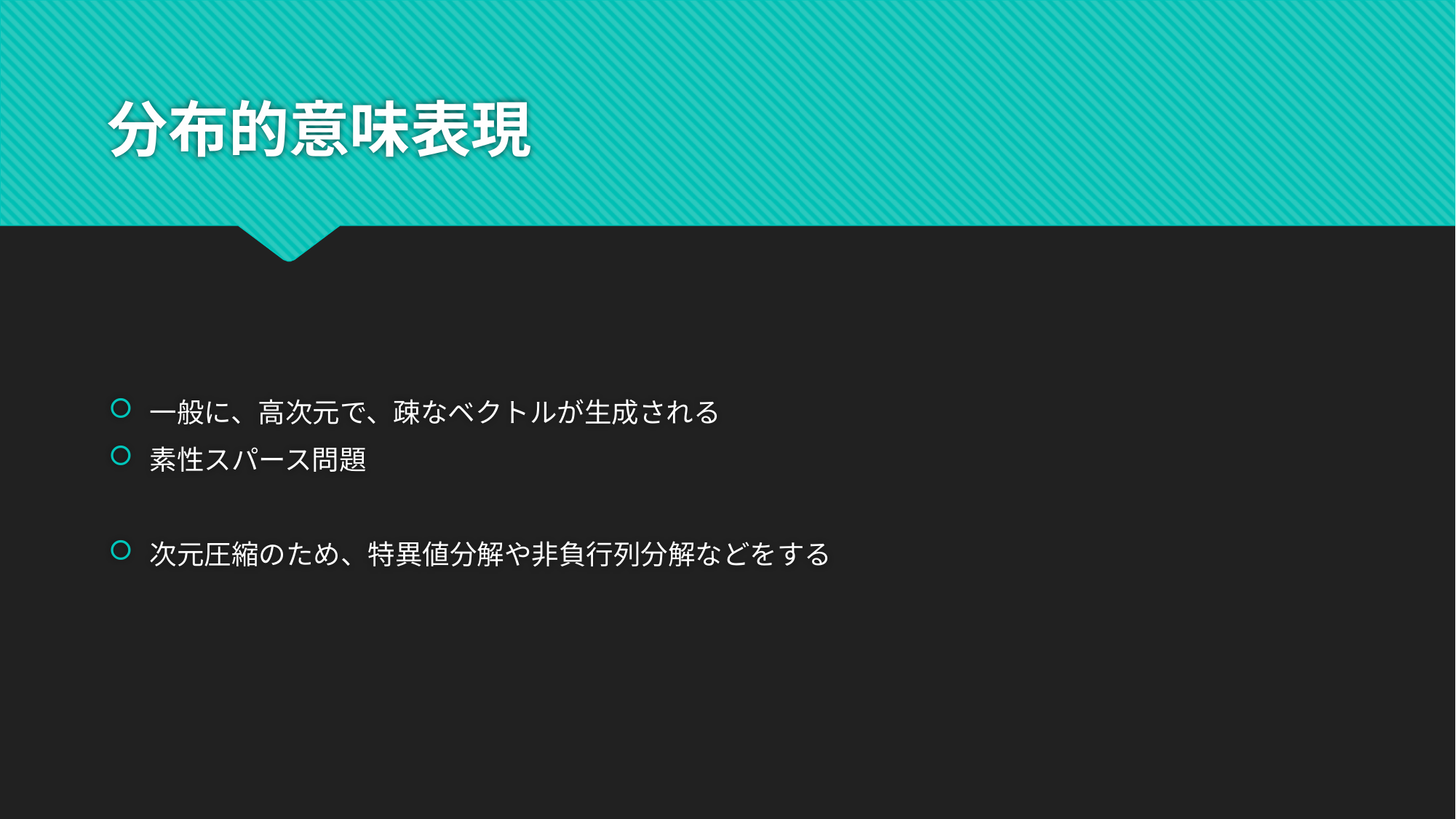

# 分布的意味表現
一般に、高次元で、疎なベクトルが生成される
素性スパース問題

次元圧縮のため、特異値分解や非負行列分解などをする